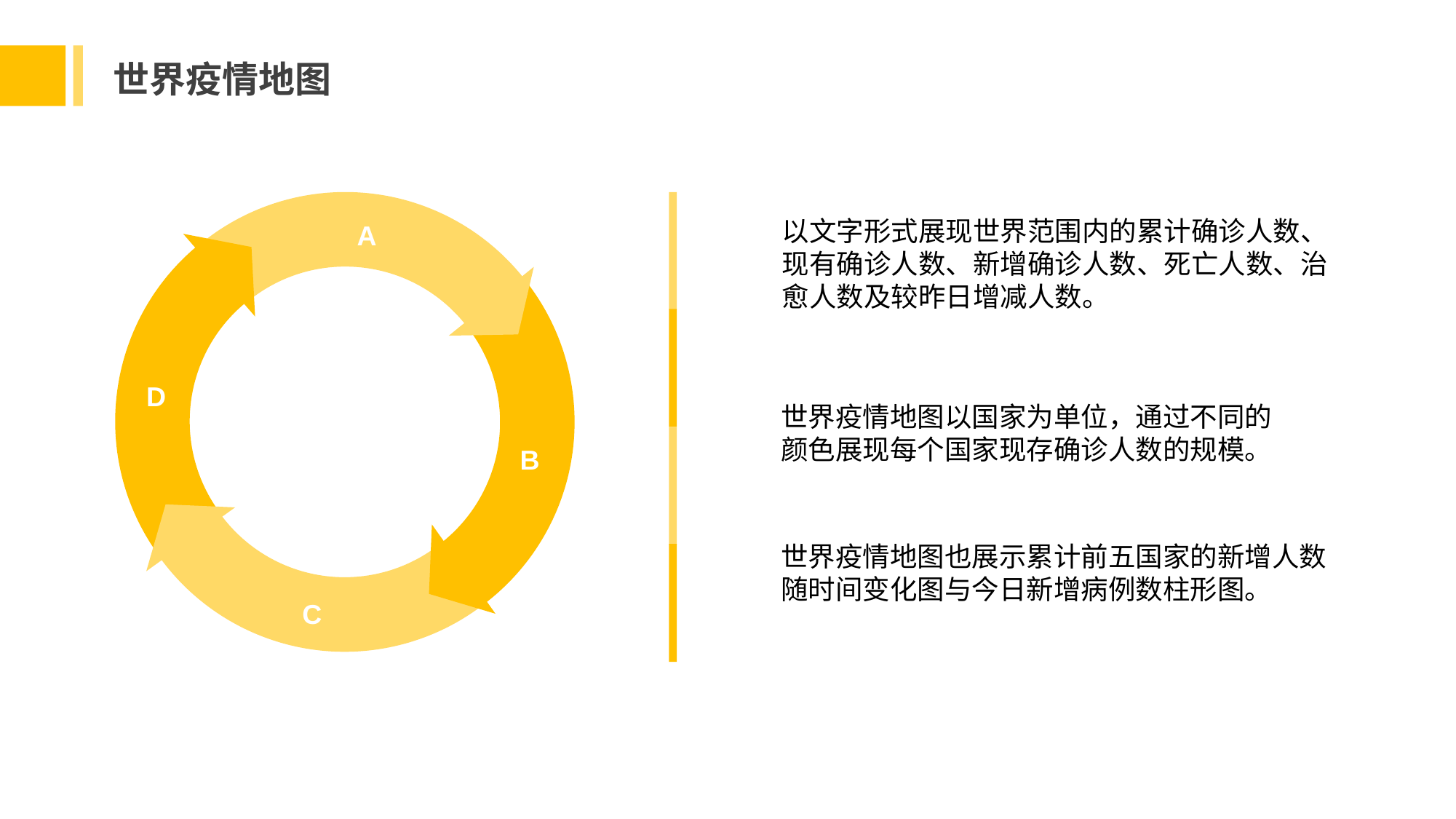

世界疫情地图

A

D
20%
B

C

以文字形式展现世界范围内的累计确诊人数、现有确诊人数、新增确诊人数、死亡人数、治愈人数及较昨日增减人数。

世界疫情地图以国家为单位，通过不同的颜色展现每个国家现存确诊人数的规模。

世界疫情地图也展示累计前五国家的新增人数随时间变化图与今日新增病例数柱形图。